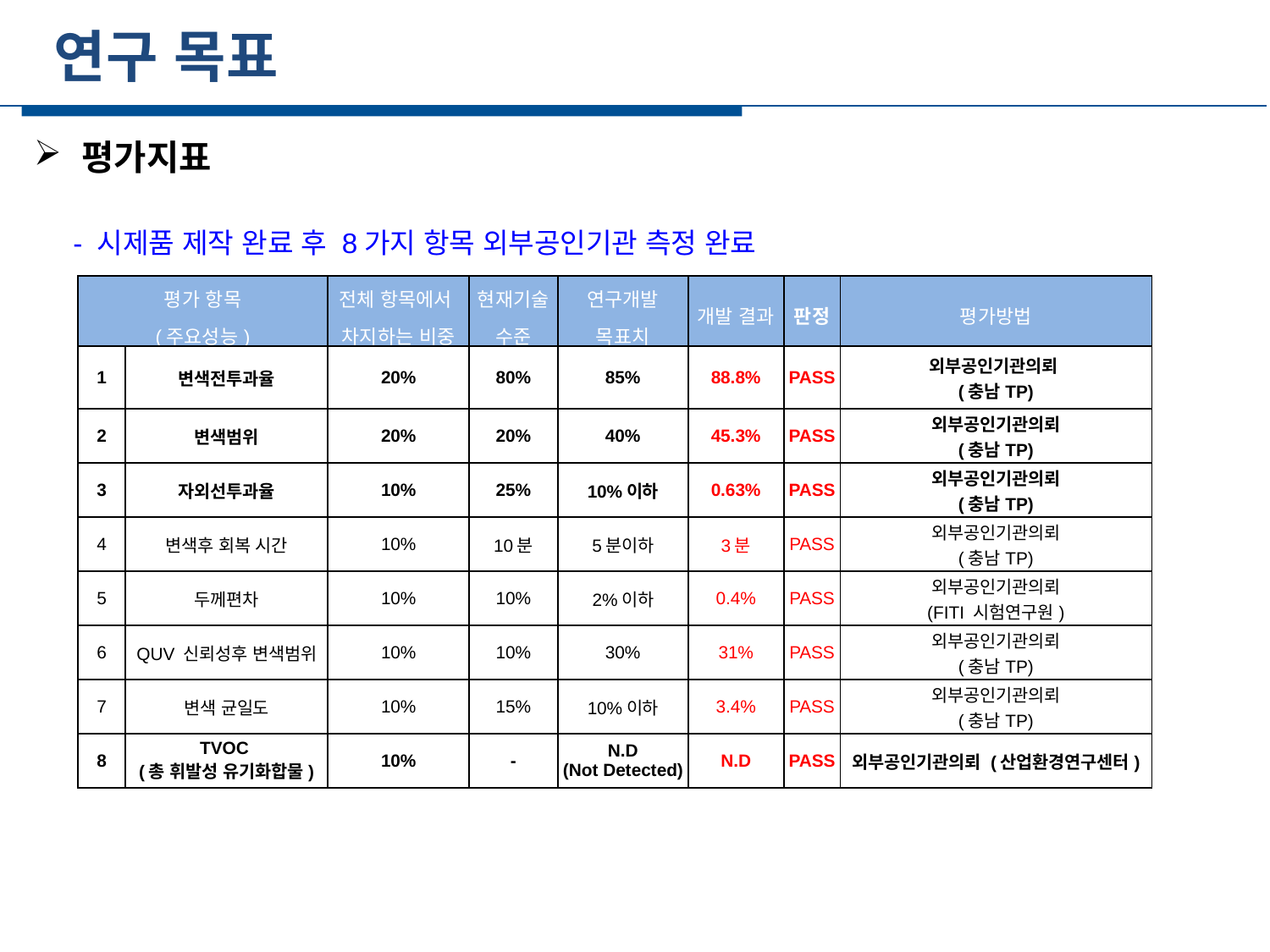

연구 목표
세부일정

평가지표

     - 시제품 제작 완료 후 8가지 항목 외부공인기관 측정 완료
| 평가 항목 (주요성능) |  | 전체 항목에서 차지하는 비중 | 현재기술 수준 | 연구개발 목표치 | 개발 결과 | 판정 | 평가방법 |
| --- | --- | --- | --- | --- | --- | --- | --- |
| 1 | 변색전투과율 | 20% | 80% | 85% | 88.8% | PASS | 외부공인기관의뢰 (충남TP) |
| 2 | 변색범위 | 20% | 20% | 40% | 45.3% | PASS | 외부공인기관의뢰 (충남TP) |
| 3 | 자외선투과율 | 10% | 25% | 10%이하 | 0.63% | PASS | 외부공인기관의뢰 (충남TP) |
| 4 | 변색후 회복 시간 | 10% | 10분 | 5분이하 | 3분 | PASS | 외부공인기관의뢰 (충남TP) |
| 5 | 두께편차 | 10% | 10% | 2%이하 | 0.4% | PASS | 외부공인기관의뢰 (FITI 시험연구원) |
| 6 | QUV 신뢰성후 변색범위 | 10% | 10% | 30% | 31% | PASS | 외부공인기관의뢰 (충남TP) |
| 7 | 변색 균일도 | 10% | 15% | 10%이하 | 3.4% | PASS | 외부공인기관의뢰 (충남TP) |
| 8 | TVOC (총 휘발성 유기화합물) | 10% | - | N.D (Not Detected) | N.D | PASS | 외부공인기관의뢰 (산업환경연구센터) |